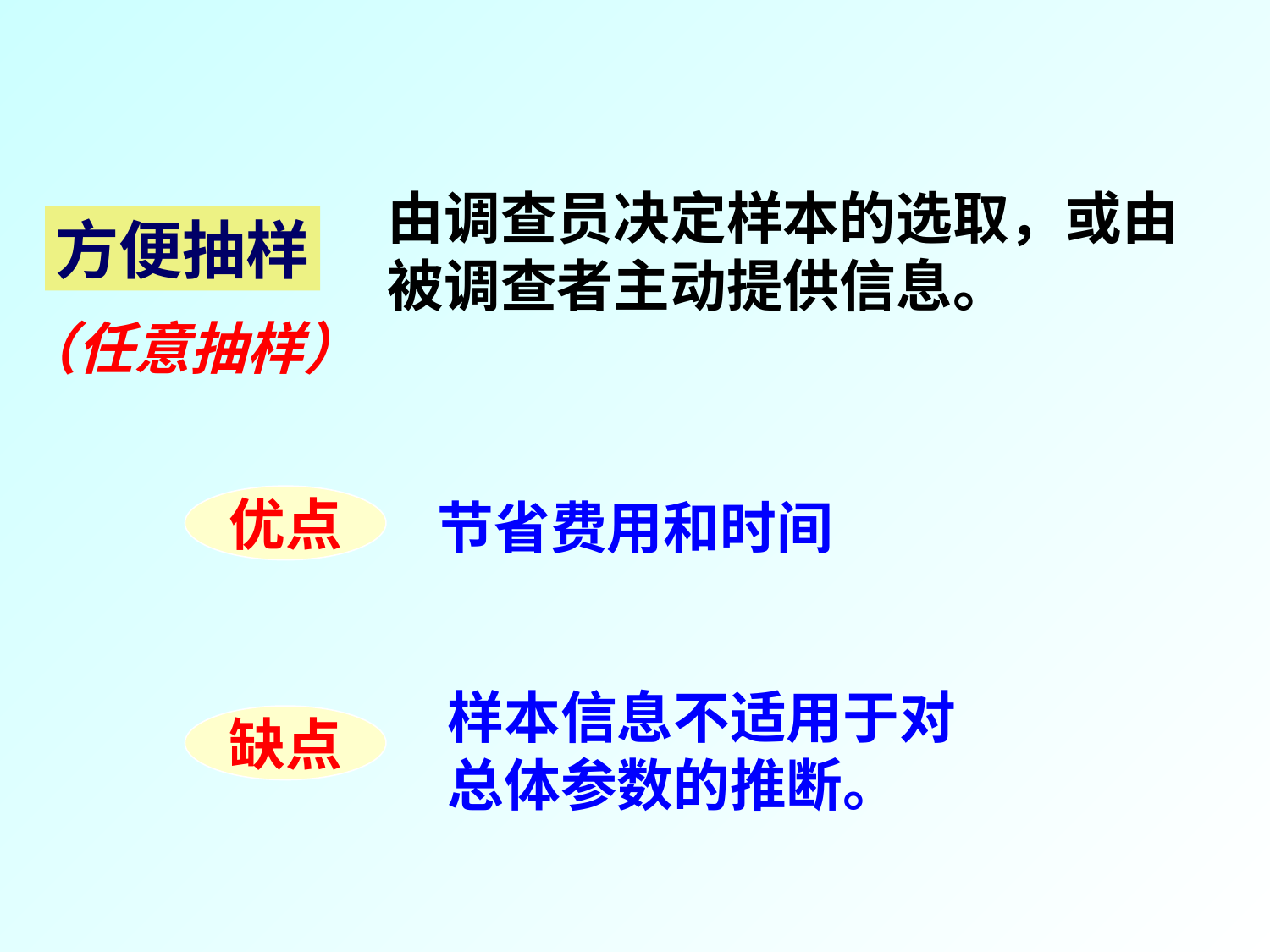

由调查员决定样本的选取，或由被调查者主动提供信息。
方便抽样
（任意抽样）
优点
节省费用和时间
样本信息不适用于对总体参数的推断。
缺点